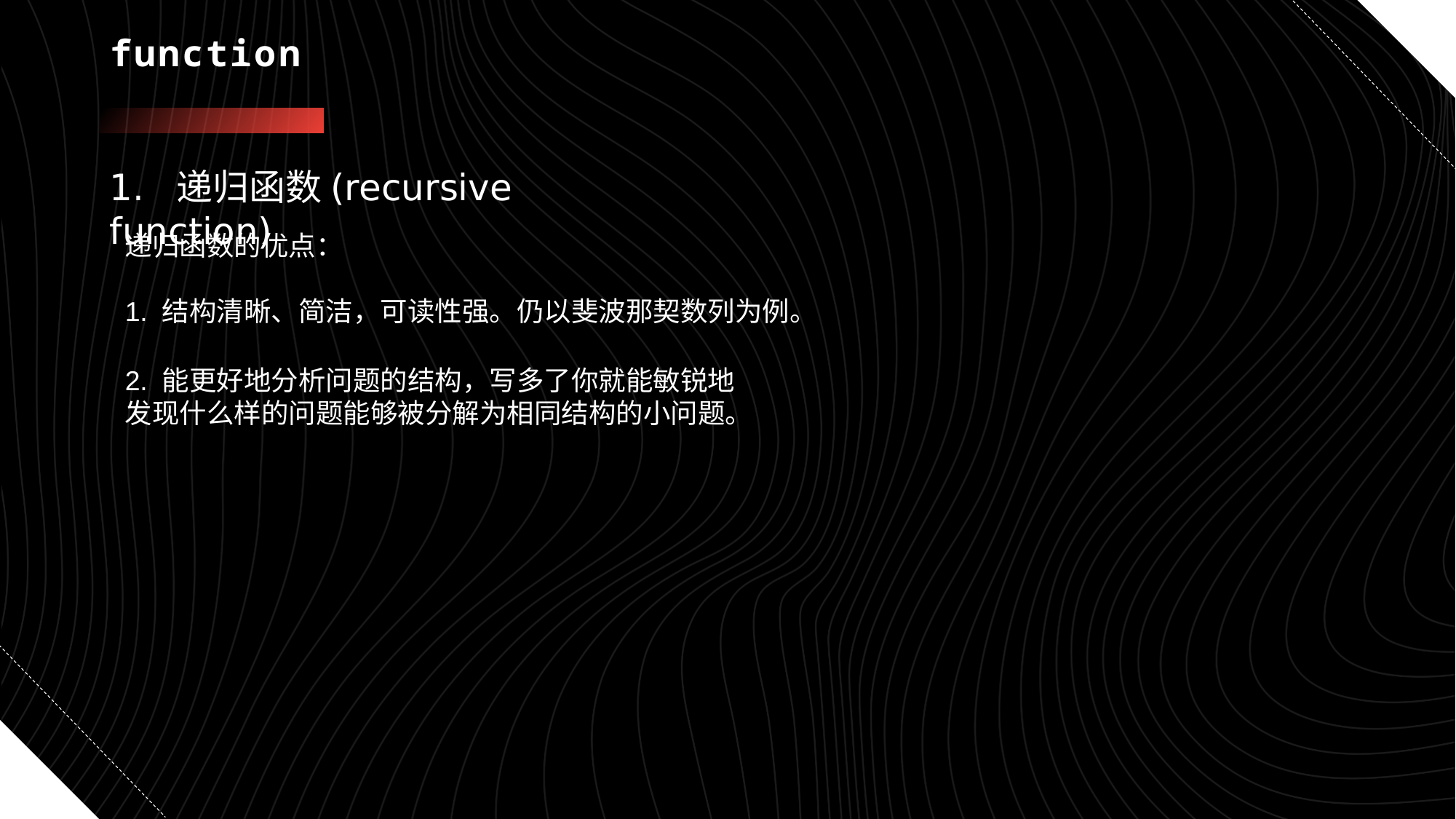

# function
1.  递归函数(recursive function)
递归函数的优点：

1. 结构清晰、简洁，可读性强。仍以斐波那契数列为例。
2. 能更好地分析问题的结构，写多了你就能敏锐地发现什么样的问题能够被分解为相同结构的小问题。